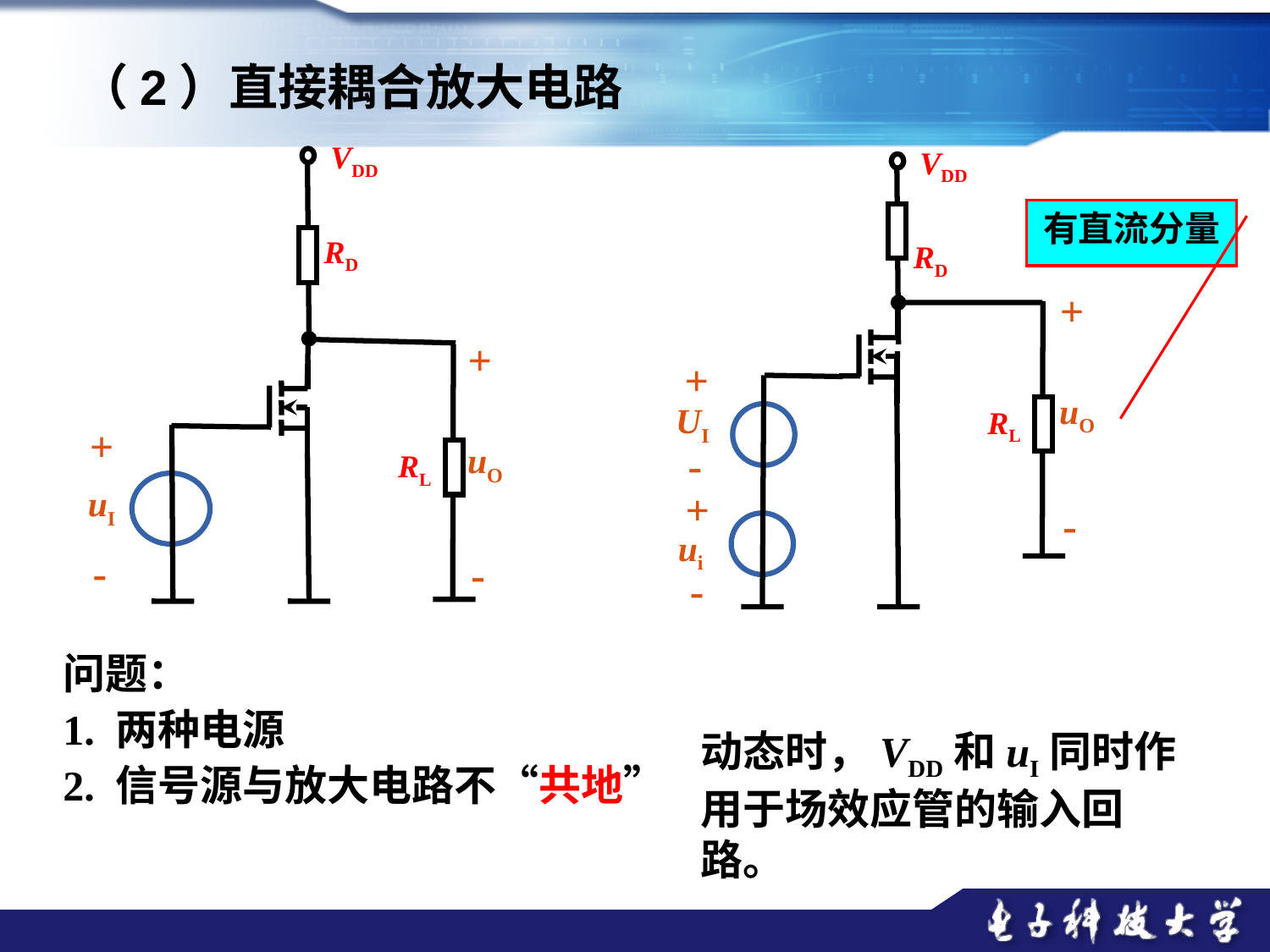

（2）直接耦合放大电路
VDD

RD

+

+
uI
-

uO

-

VDD

RD
+

RL

+

uO
UI

-
+
-

ui
-

有直流分量

RL

问题：
1. 两种电源
2. 信号源与放大电路不“共地”
动态时，VDD和uI同时作用于场效应管的输入回路。